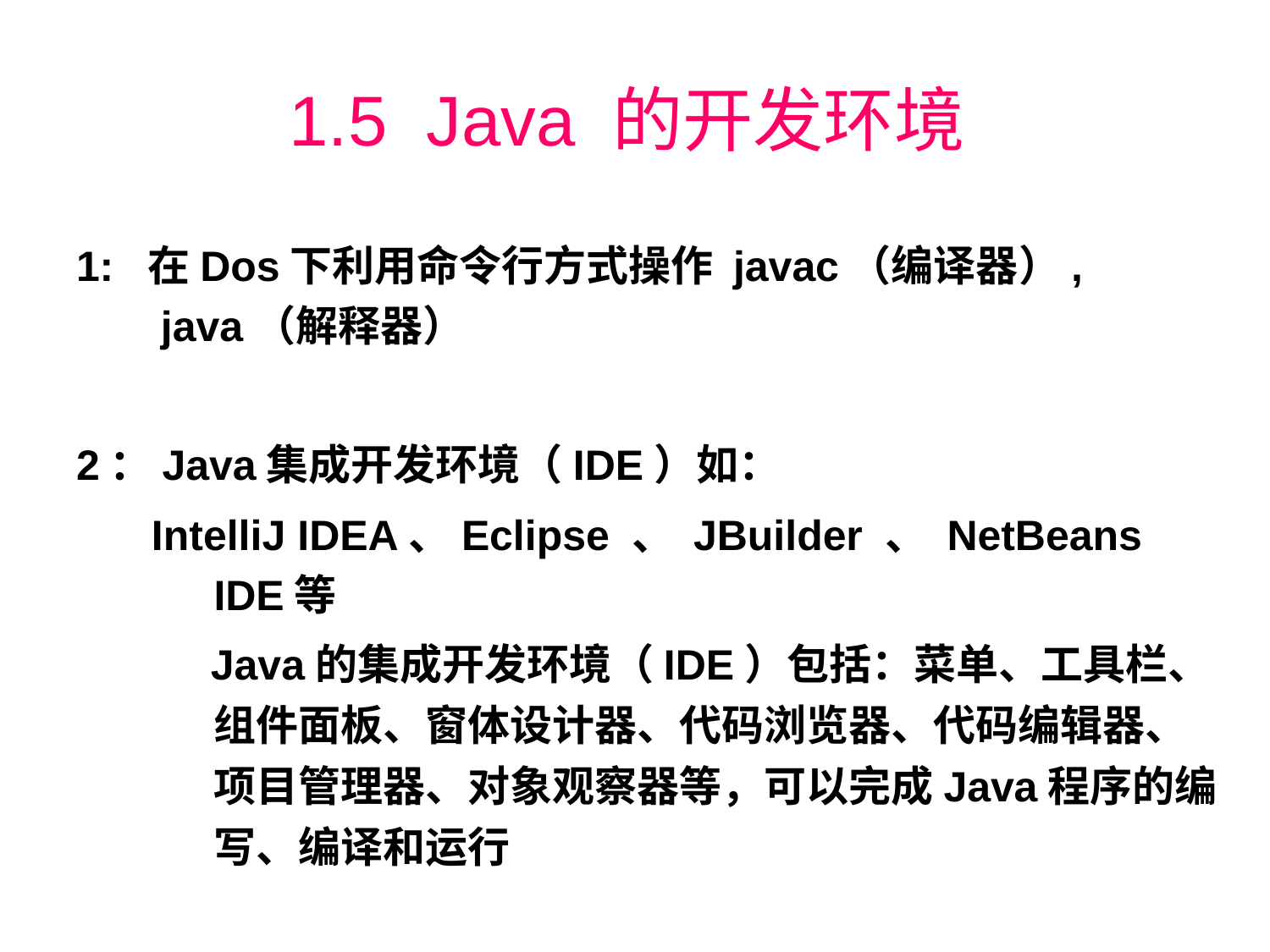

# 1.5  Java 的开发环境
1:  在Dos下利用命令行方式操作 javac（编译器）, java（解释器）

2：Java集成开发环境（IDE）如：
 IntelliJ IDEA、Eclipse 、 JBuilder 、 NetBeans IDE等
      Java的集成开发环境（IDE）包括：菜单、工具栏、组件面板、窗体设计器、代码浏览器、代码编辑器、项目管理器、对象观察器等，可以完成Java程序的编写、编译和运行